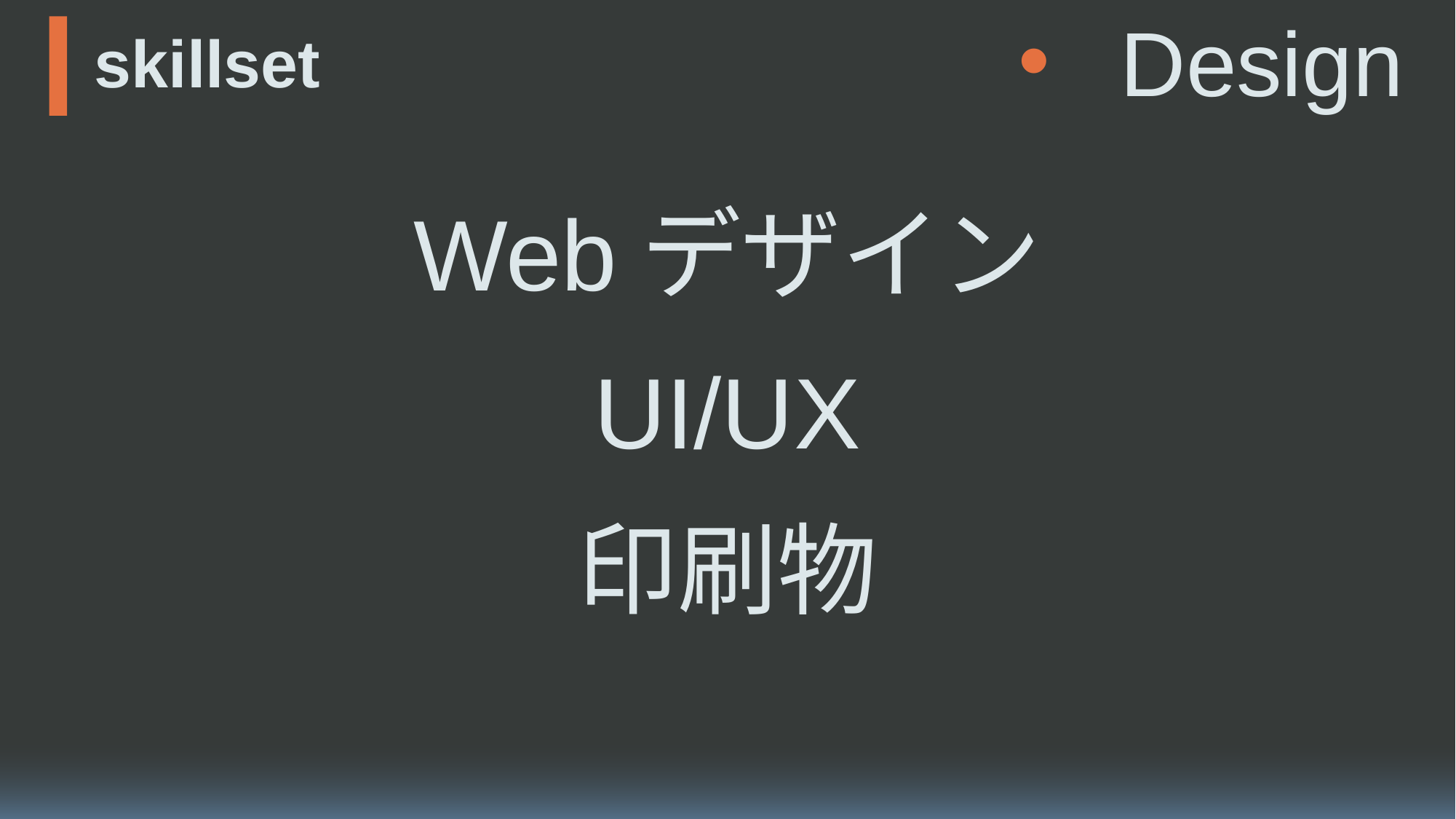

Design
Programming
# skillset
intro
Webデザイン
skillset
UI/UX
印刷物
I hope you…
at last
マッピングエクスペリエンス
Speaking
Other